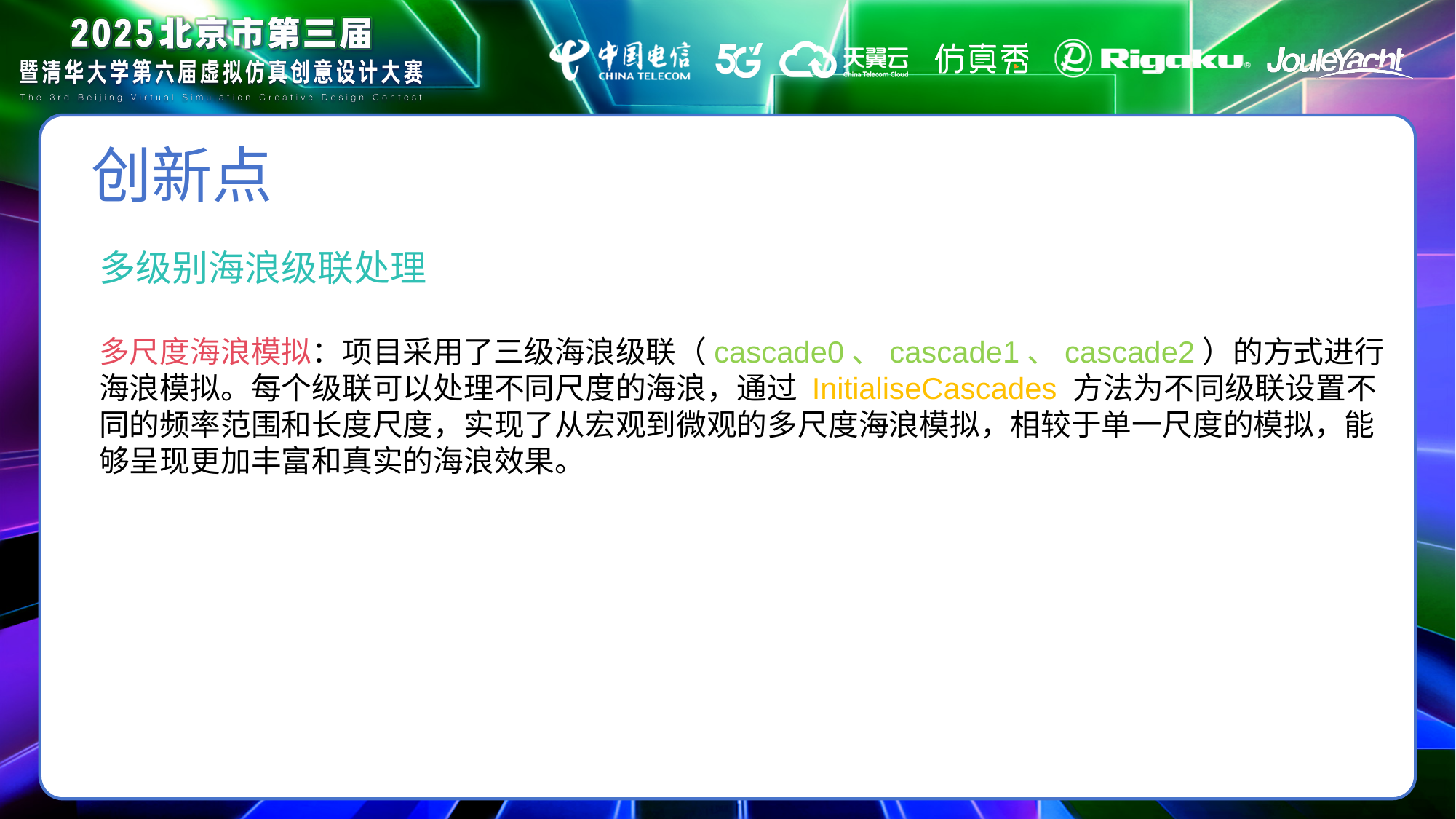

创新点
多级别海浪级联处理

多尺度海浪模拟：项目采用了三级海浪级联（cascade0、cascade1、cascade2）的方式进行海浪模拟。每个级联可以处理不同尺度的海浪，通过 InitialiseCascades 方法为不同级联设置不同的频率范围和长度尺度，实现了从宏观到微观的多尺度海浪模拟，相较于单一尺度的模拟，能够呈现更加丰富和真实的海浪效果。